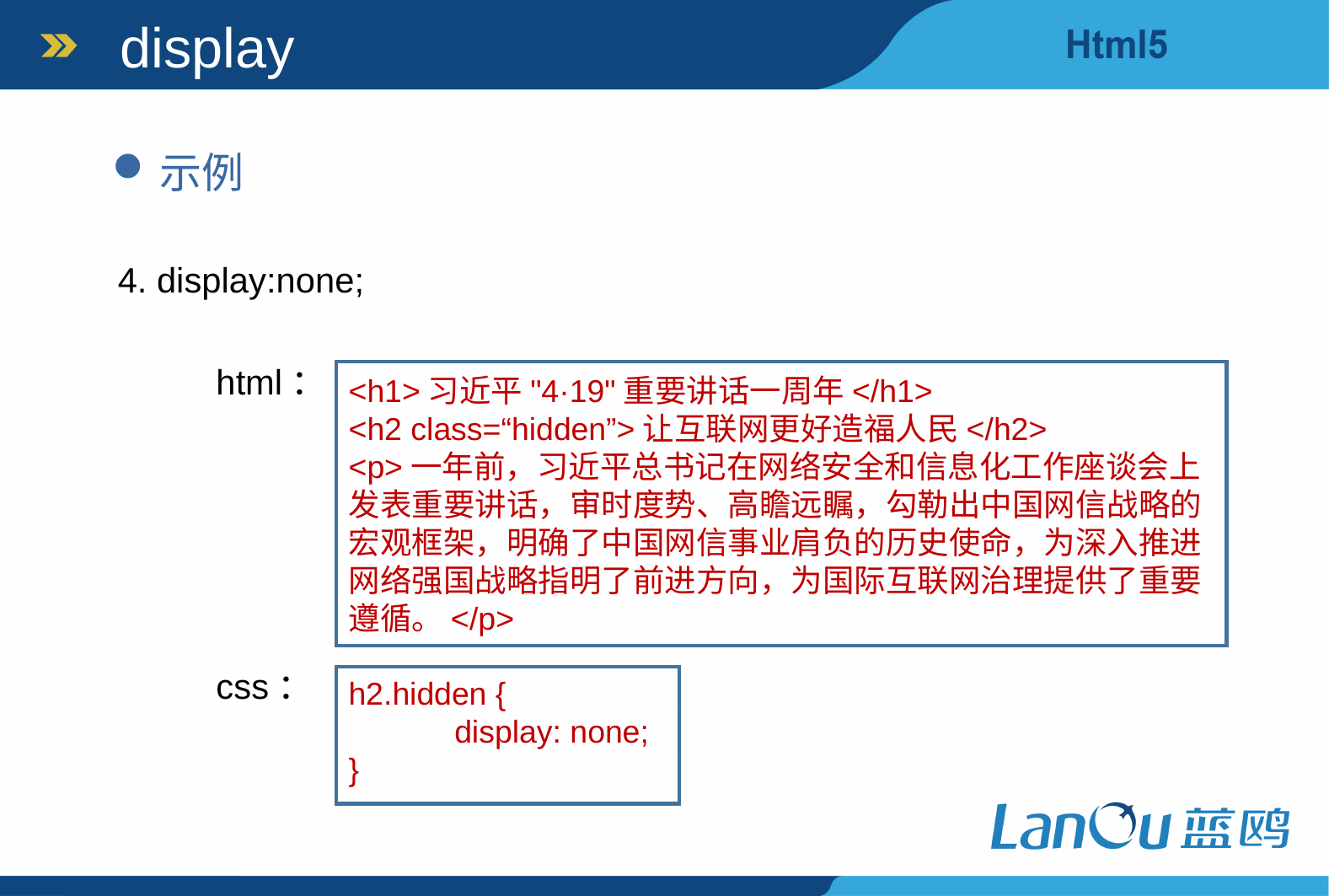

display
示例
4. display:none;
html：

<h1>习近平"4·19"重要讲话一周年</h1>
<h2 class=“hidden”>让互联网更好造福人民</h2>
<p>一年前，习近平总书记在网络安全和信息化工作座谈会上发表重要讲话，审时度势、高瞻远瞩，勾勒出中国网信战略的宏观框架，明确了中国网信事业肩负的历史使命，为深入推进网络强国战略指明了前进方向，为国际互联网治理提供了重要遵循。</p>
css：
h2.hidden {
            display: none;
}